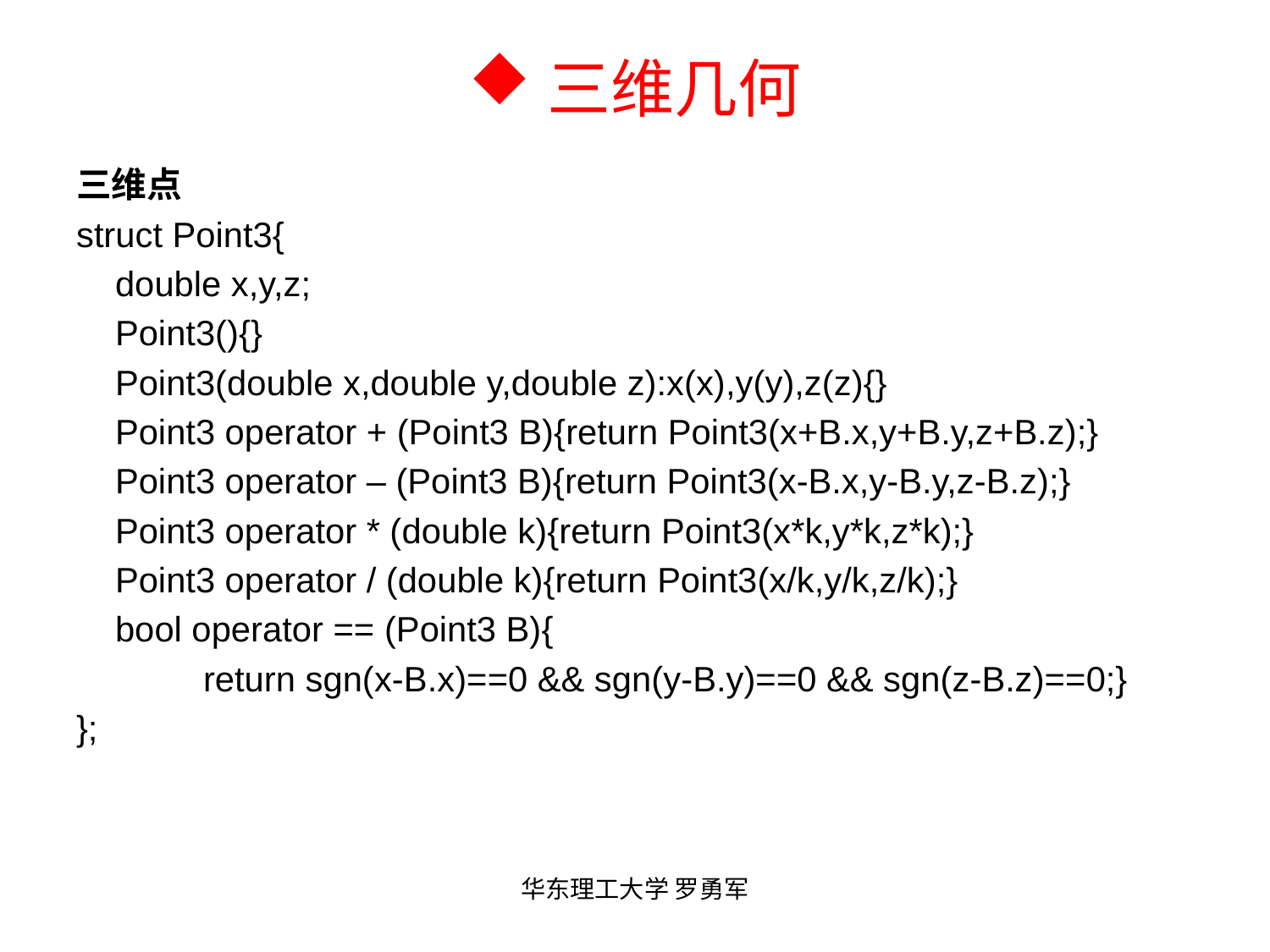

# 三维几何
三维点
struct Point3{
    double x,y,z;
    Point3(){}
    Point3(double x,double y,double z):x(x),y(y),z(z){}
    Point3 operator + (Point3 B){return Point3(x+B.x,y+B.y,z+B.z);}
    Point3 operator – (Point3 B){return Point3(x-B.x,y-B.y,z-B.z);}
    Point3 operator * (double k){return Point3(x*k,y*k,z*k);}
    Point3 operator / (double k){return Point3(x/k,y/k,z/k);}
    bool operator == (Point3 B){
	return sgn(x-B.x)==0 && sgn(y-B.y)==0 && sgn(z-B.z)==0;}
};
华东理工大学 罗勇军